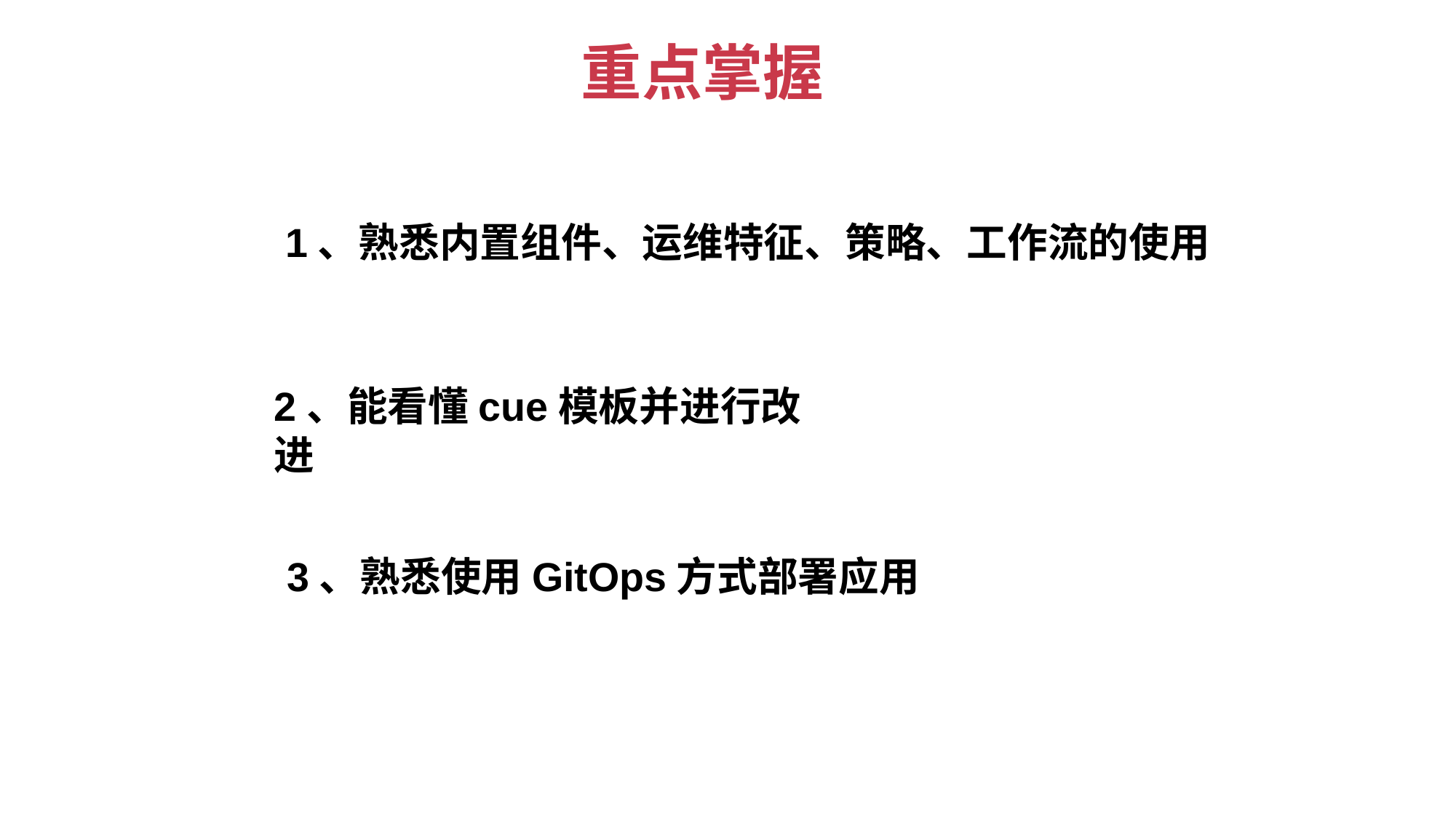

重点掌握

 1、熟悉内置组件、运维特征、策略、工作流的使用

2、能看懂cue模板并进行改进

3、熟悉使用GitOps方式部署应用